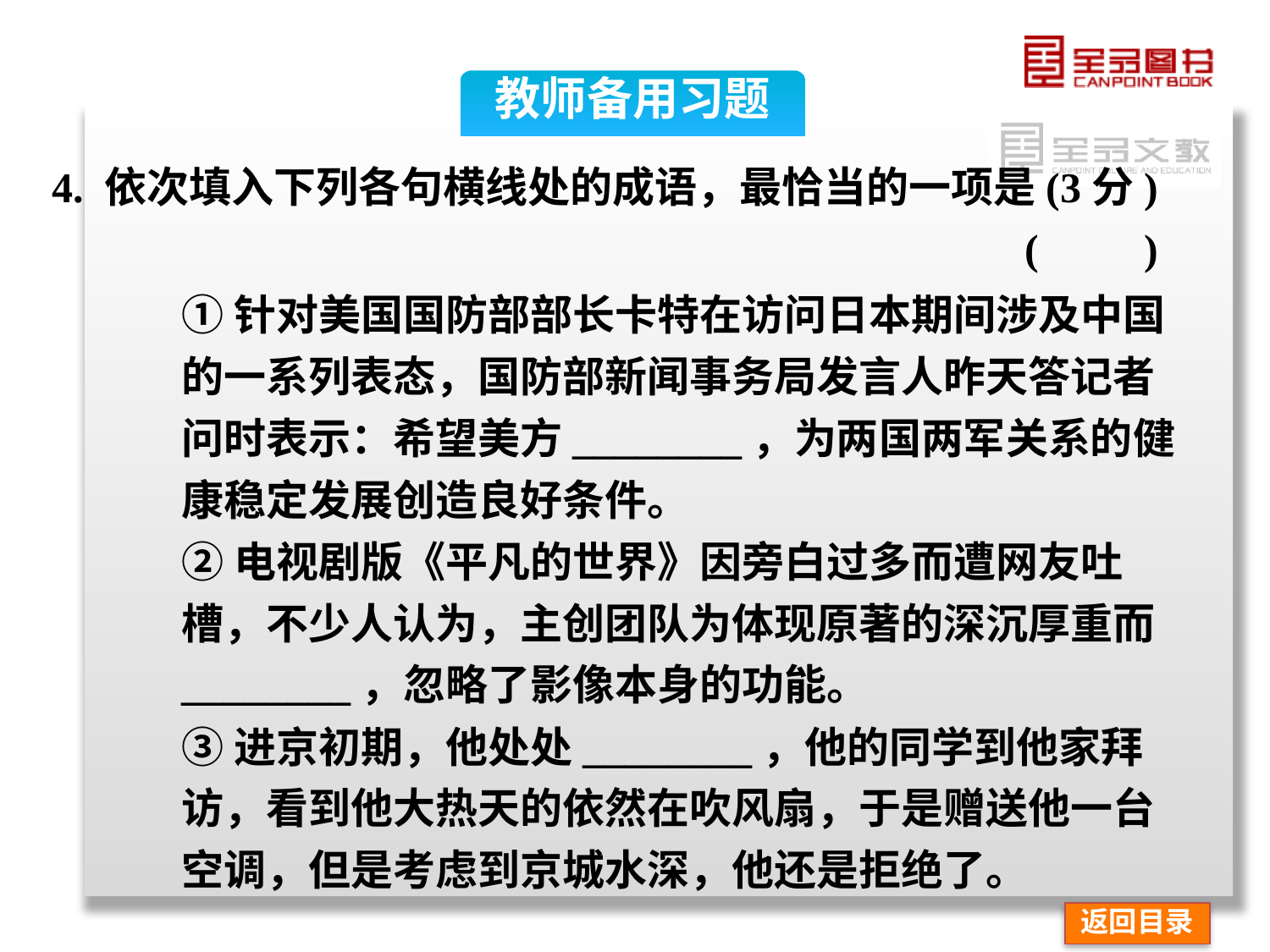

教师备用习题
4. 依次填入下列各句横线处的成语，最恰当的一项是(3分)(　　)

①针对美国国防部部长卡特在访问日本期间涉及中国的一系列表态，国防部新闻事务局发言人昨天答记者问时表示：希望美方________，为两国两军关系的健康稳定发展创造良好条件。
②电视剧版《平凡的世界》因旁白过多而遭网友吐槽，不少人认为，主创团队为体现原著的深沉厚重而________，忽略了影像本身的功能。
③进京初期，他处处________，他的同学到他家拜访，看到他大热天的依然在吹风扇，于是赠送他一台空调，但是考虑到京城水深，他还是拒绝了。
返回目录